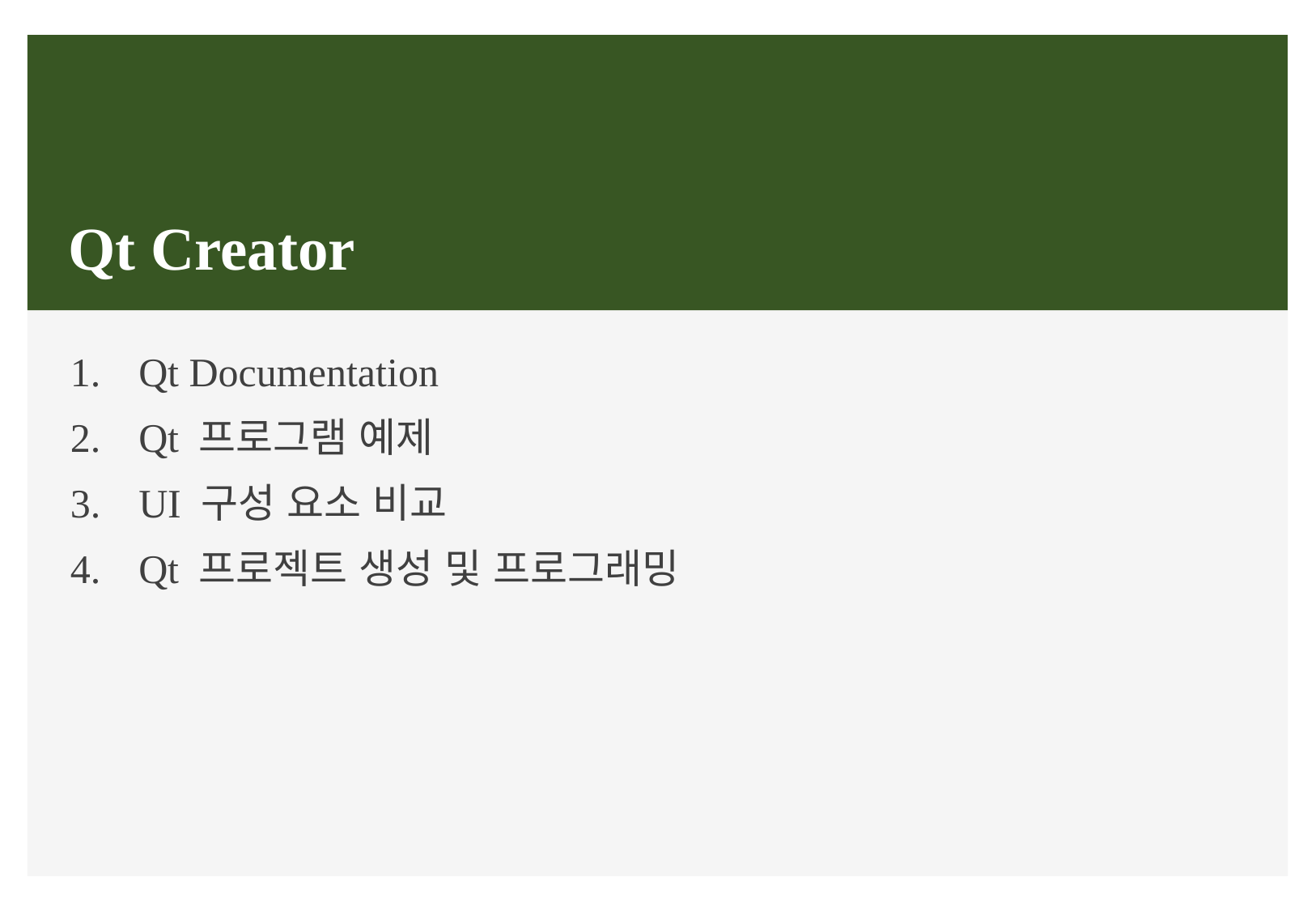

# Qt Creator
Qt Documentation
Qt 프로그램 예제
UI 구성 요소 비교
Qt 프로젝트 생성 및 프로그래밍